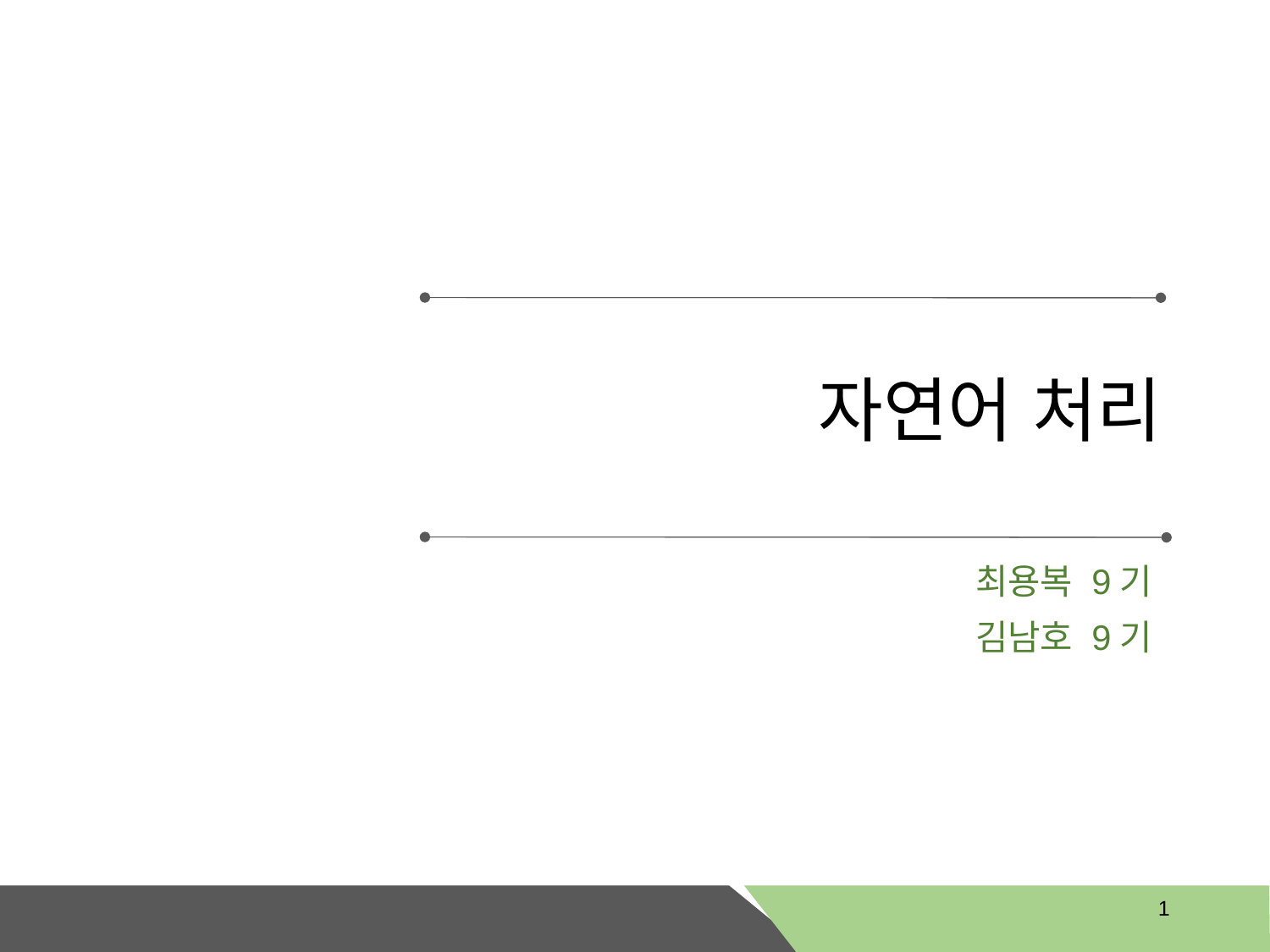

# 자연어 처리

최용복 9기
김남호 9기
1